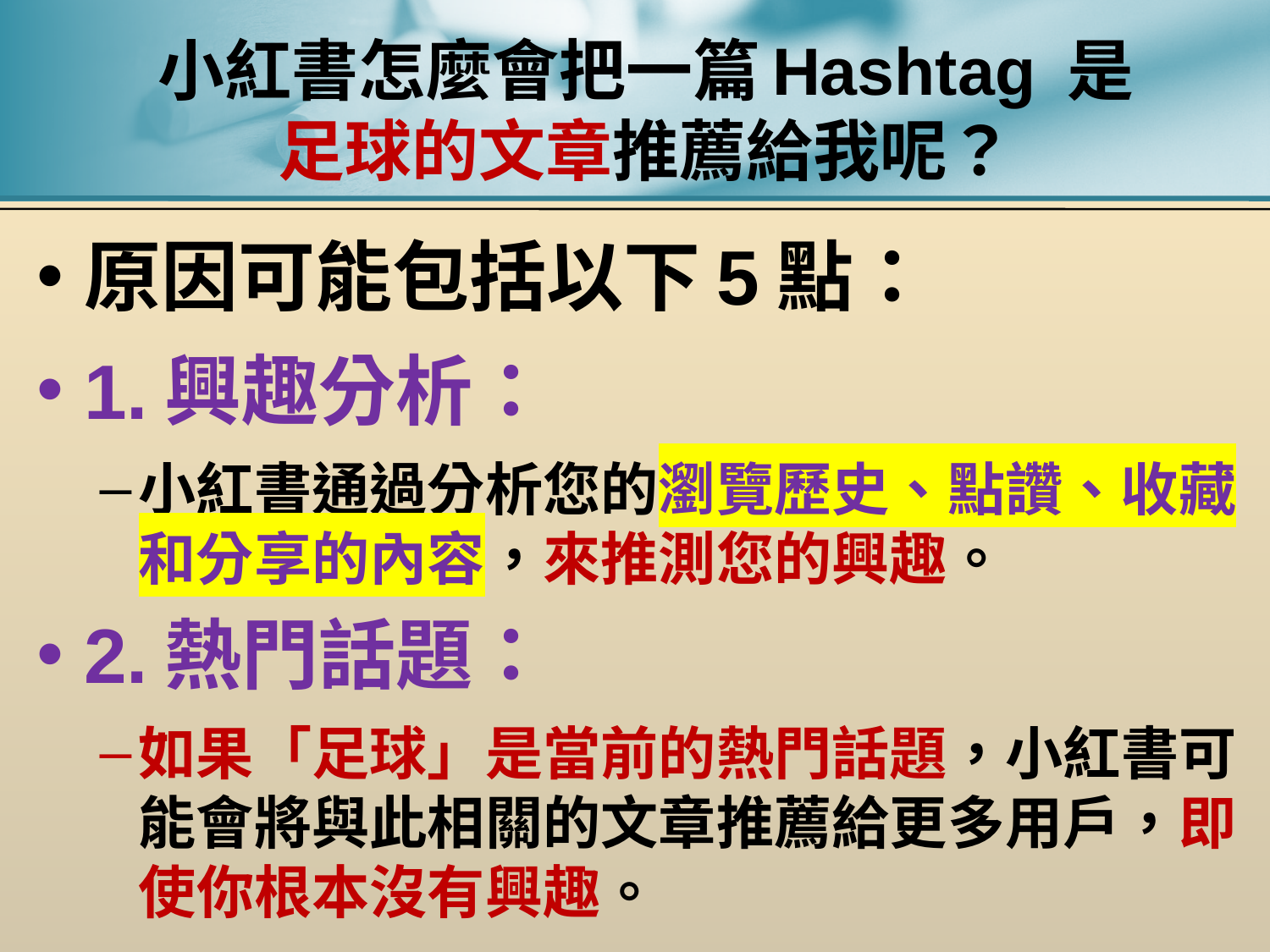

# 小紅書怎麼會把一篇Hashtag 是 足球的文章推薦給我呢？
原因可能包括以下5點：
1.興趣分析：
小紅書通過分析您的瀏覽歷史、點讚、收藏和分享的內容，來推測您的興趣。
2.熱門話題：
如果「足球」是當前的熱門話題，小紅書可能會將與此相關的文章推薦給更多用戶，即使你根本沒有興趣。